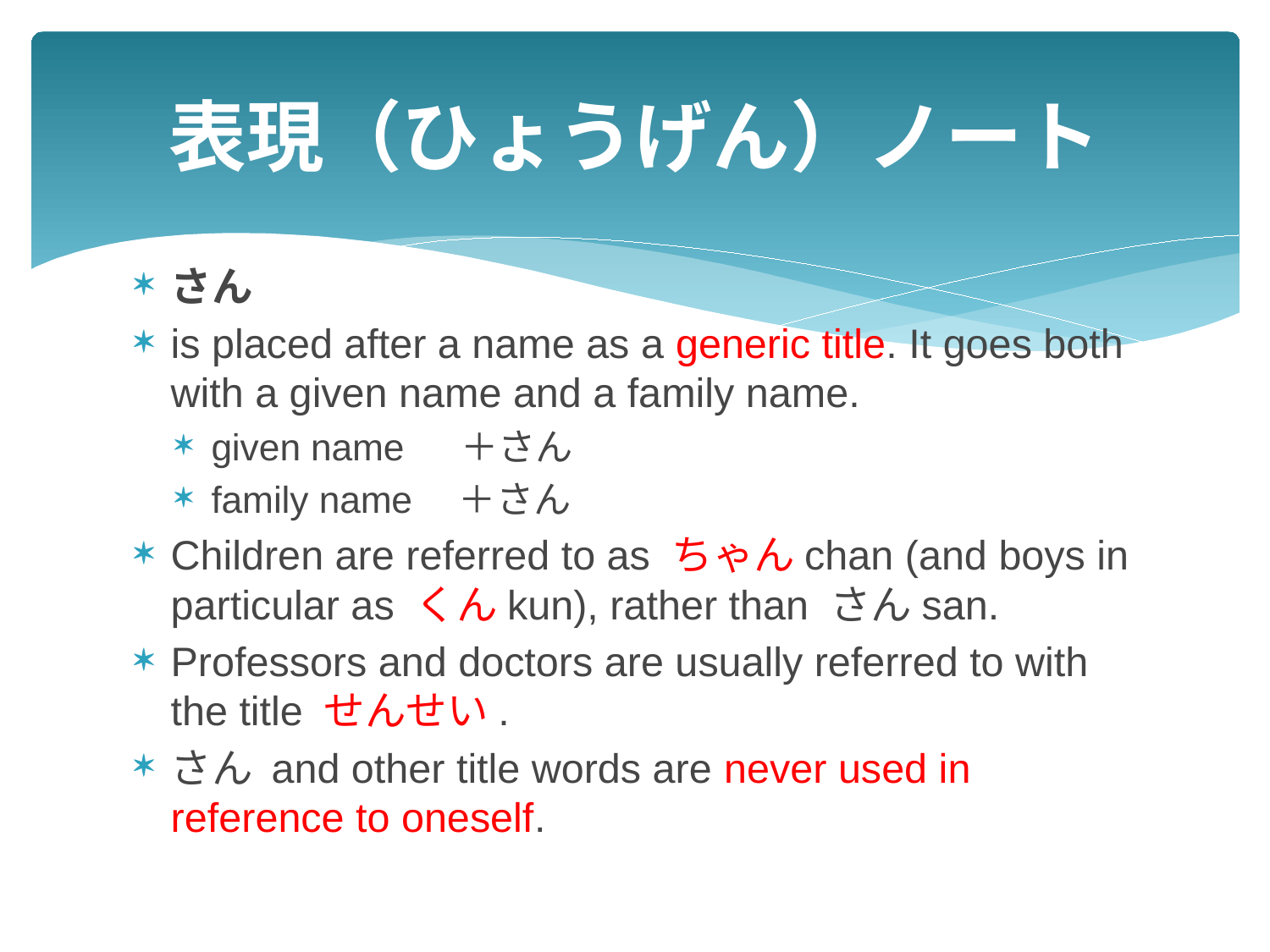

# 表現（ひょうげん）ノート
さん
is placed after a name as a generic title. It goes both with a given name and a family name.
given name 　＋さん
family name　＋さん
Children are referred to as ちゃんchan (and boys in particular as くんkun), rather than さんsan.
Professors and doctors are usually referred to with the title せんせい.
さん and other title words are never used in reference to oneself.